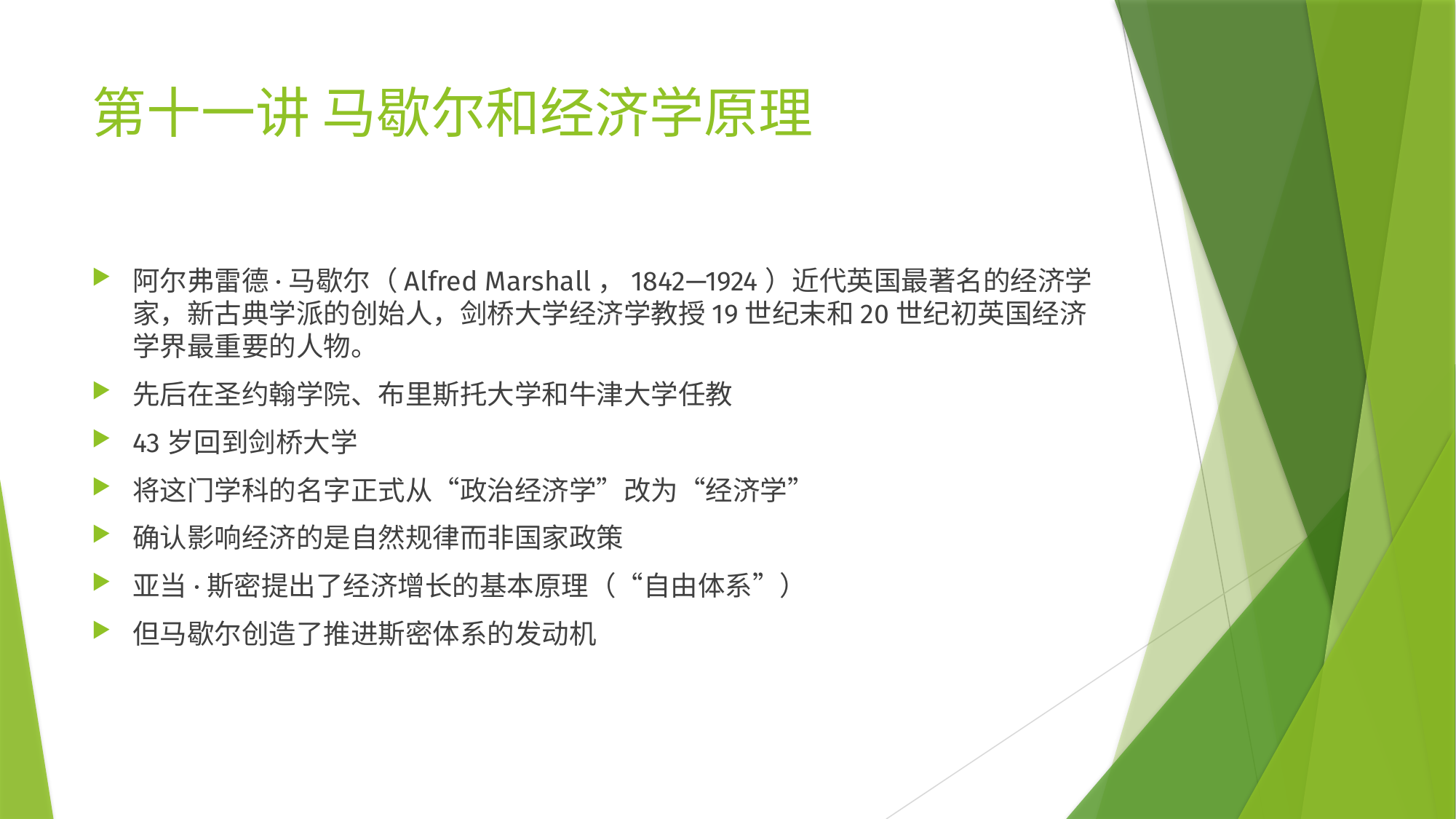

# 第十一讲 马歇尔和经济学原理
阿尔弗雷德·马歇尔（Alfred Marshall，1842—1924）近代英国最著名的经济学家，新古典学派的创始人，剑桥大学经济学教授19世纪末和20世纪初英国经济学界最重要的人物。
先后在圣约翰学院、布里斯托大学和牛津大学任教
43岁回到剑桥大学
将这门学科的名字正式从“政治经济学”改为“经济学”
确认影响经济的是自然规律而非国家政策
亚当·斯密提出了经济增长的基本原理（“自由体系”）
但马歇尔创造了推进斯密体系的发动机